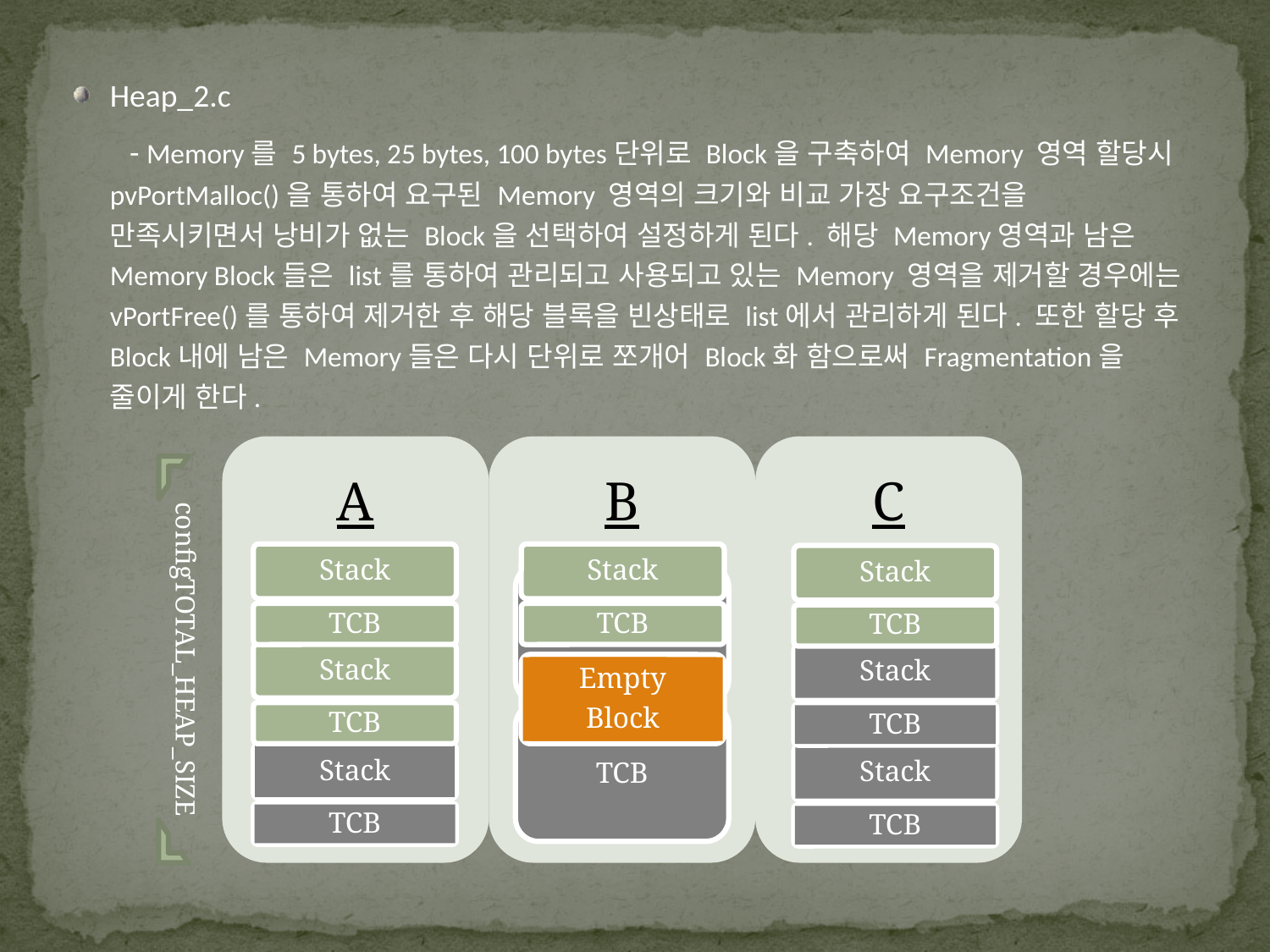

Heap_2.c
        - Memory를 5 bytes, 25 bytes, 100 bytes단위로 Block을 구축하여 Memory 영역 할당시 pvPortMalloc()을 통하여 요구된 Memory 영역의 크기와 비교 가장 요구조건을 만족시키면서 낭비가 없는 Block을 선택하여 설정하게 된다. 해당 Memory영역과 남은 Memory Block들은 list를 통하여 관리되고 사용되고 있는 Memory 영역을 제거할 경우에는 vPortFree()를 통하여 제거한 후 해당 블록을 빈상태로 list에서 관리하게 된다. 또한 할당 후 Block내에 남은 Memory들은 다시 단위로 쪼개어 Block화 함으로써 Fragmentation을 줄이게 한다.

A
B
Stack
TCB
C
configTOTAL_HEAP_SIZE

Stack

TCB

Stack

TCB

Stack

TCB

Stack

TCB

Stack

Empty
Block

TCB

Stack

Stack

TCB

TCB